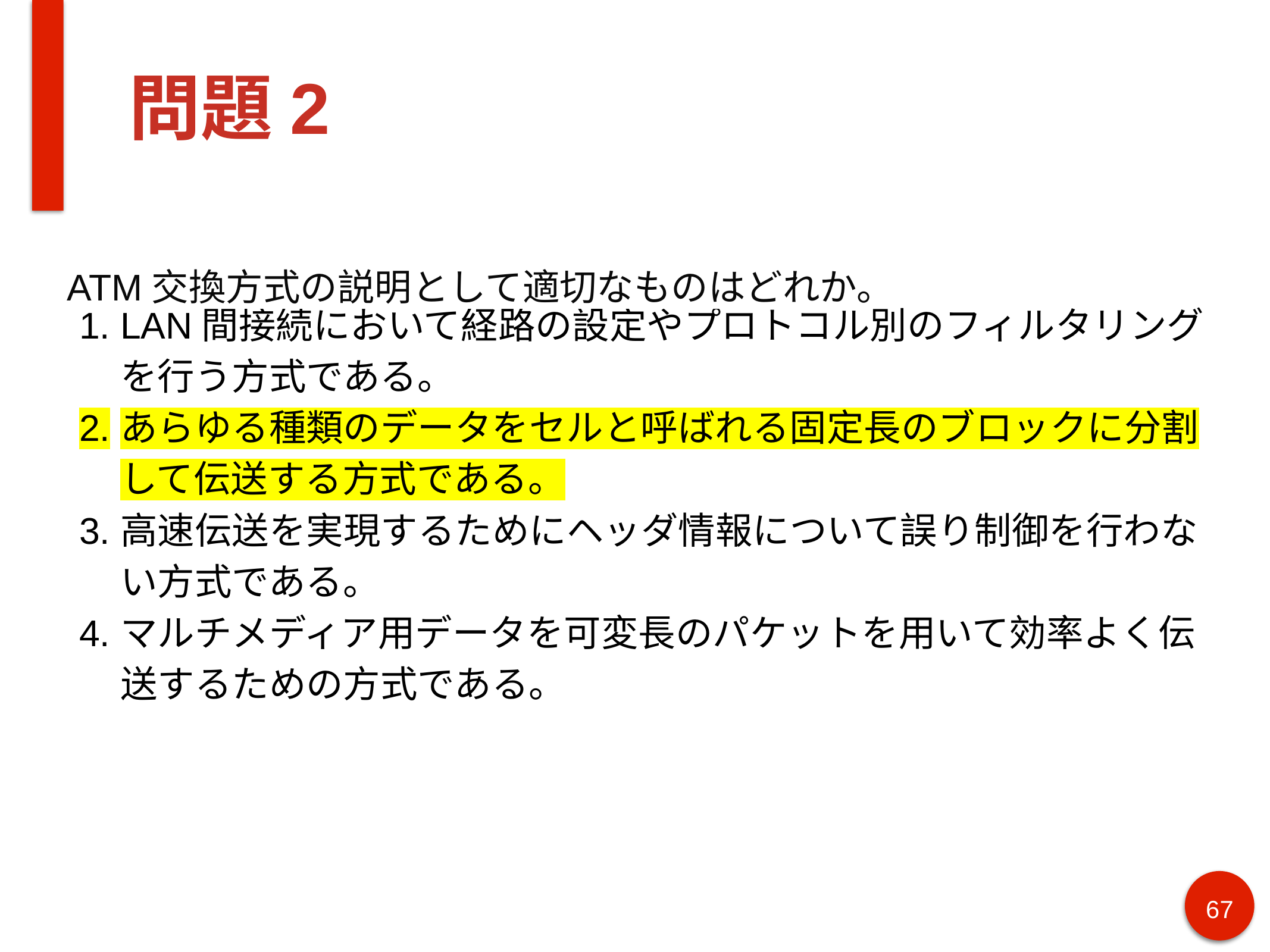

# 問題2
ATM交換方式の説明として適切なものはどれか。
LAN間接続において経路の設定やプロトコル別のフィルタリングを行う方式である。
あらゆる種類のデータをセルと呼ばれる固定長のブロックに分割して伝送する方式である。
高速伝送を実現するためにヘッダ情報について誤り制御を行わない方式である。
マルチメディア用データを可変長のパケットを用いて効率よく伝送するための方式である。
67